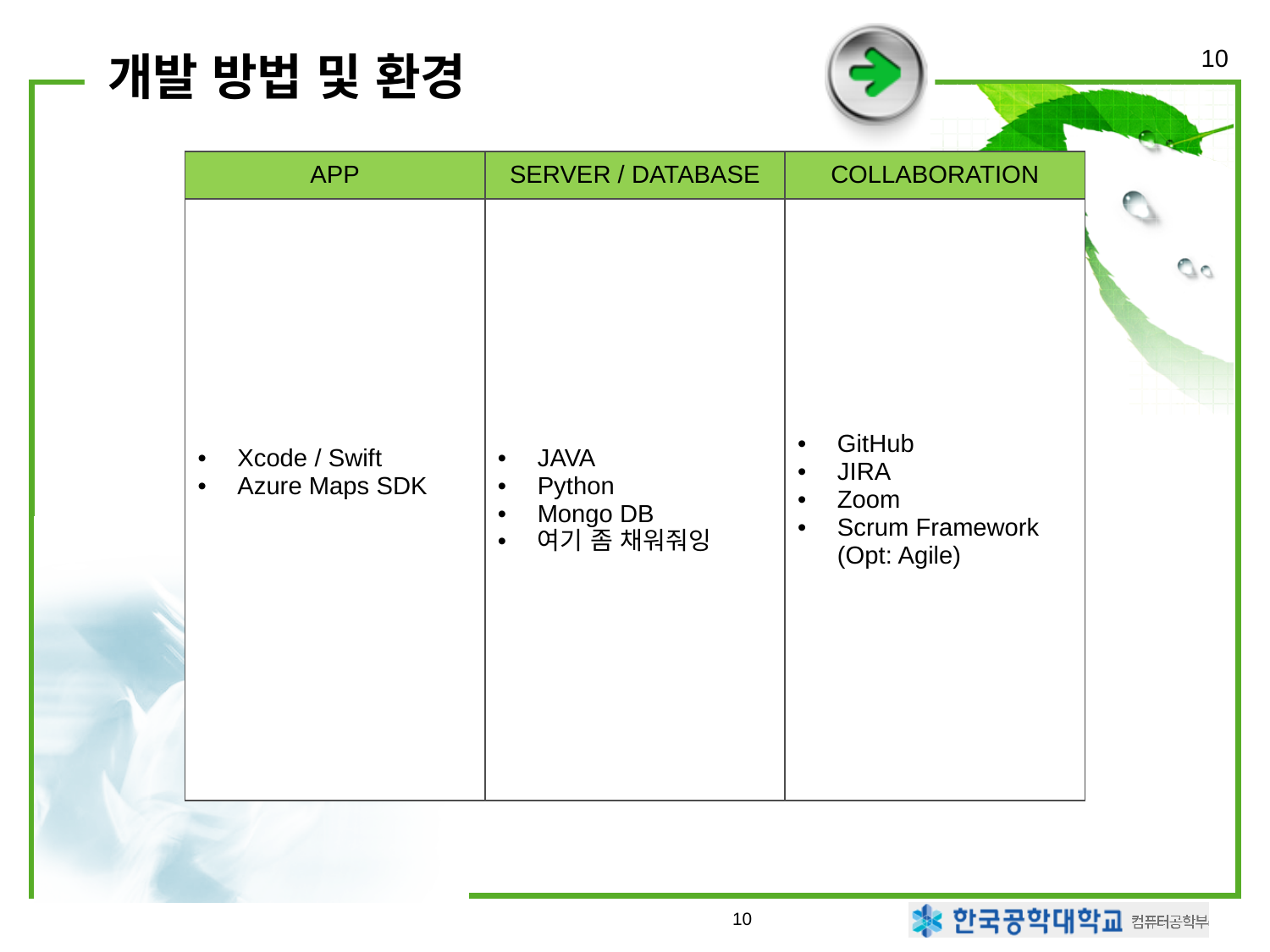

# 개발 방법 및 환경
10
| APP | SERVER / DATABASE | COLLABORATION |
| --- | --- | --- |
| Xcode / Swift Azure Maps SDK | JAVA Python Mongo DB 여기 좀 채워줘잉 | GitHub JIRA Zoom Scrum Framework (Opt: Agile) |